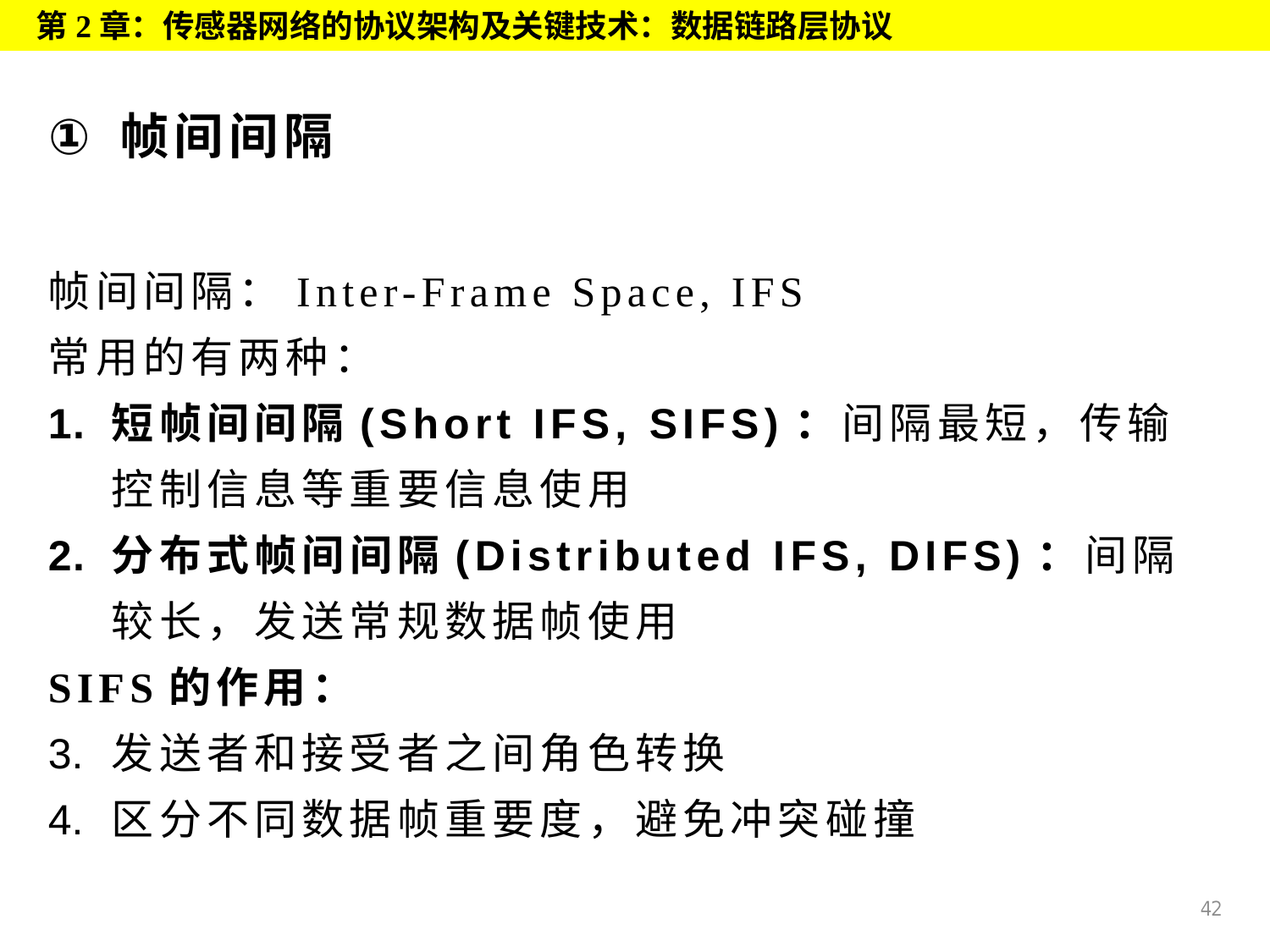

第2章：传感器网络的协议架构及关键技术：数据链路层协议
# 帧间间隔
帧间间隔：Inter-Frame Space, IFS
常用的有两种：
短帧间间隔(Short IFS, SIFS)：间隔最短，传输控制信息等重要信息使用
分布式帧间间隔(Distributed IFS, DIFS)：间隔较长，发送常规数据帧使用
SIFS的作用：
发送者和接受者之间角色转换
区分不同数据帧重要度，避免冲突碰撞
42